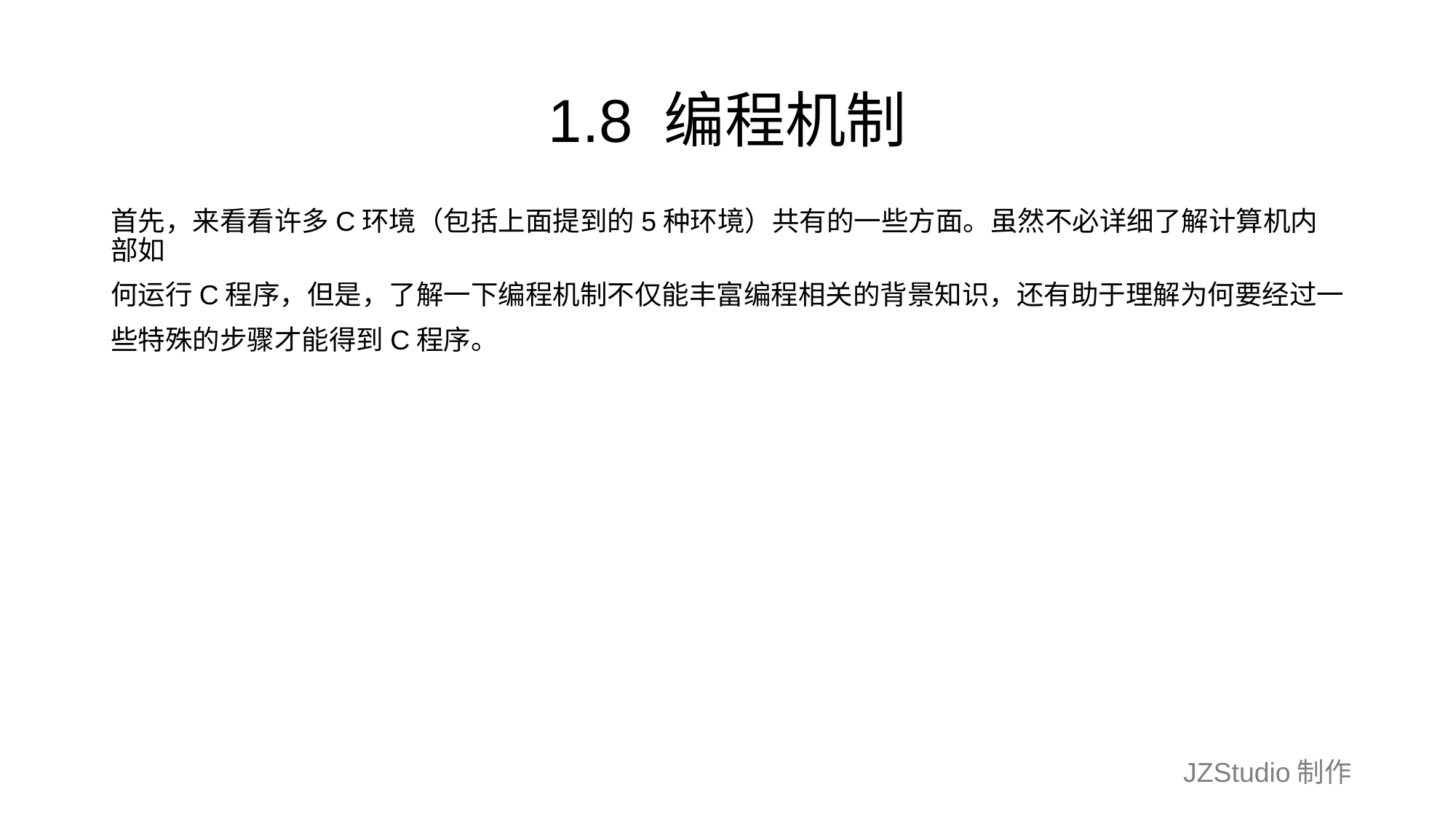

# 1.8 编程机制
首先，来看看许多C环境（包括上面提到的5种环境）共有的一些方面。虽然不必详细了解计算机内部如
何运行C程序，但是，了解一下编程机制不仅能丰富编程相关的背景知识，还有助于理解为何要经过一
些特殊的步骤才能得到C程序。